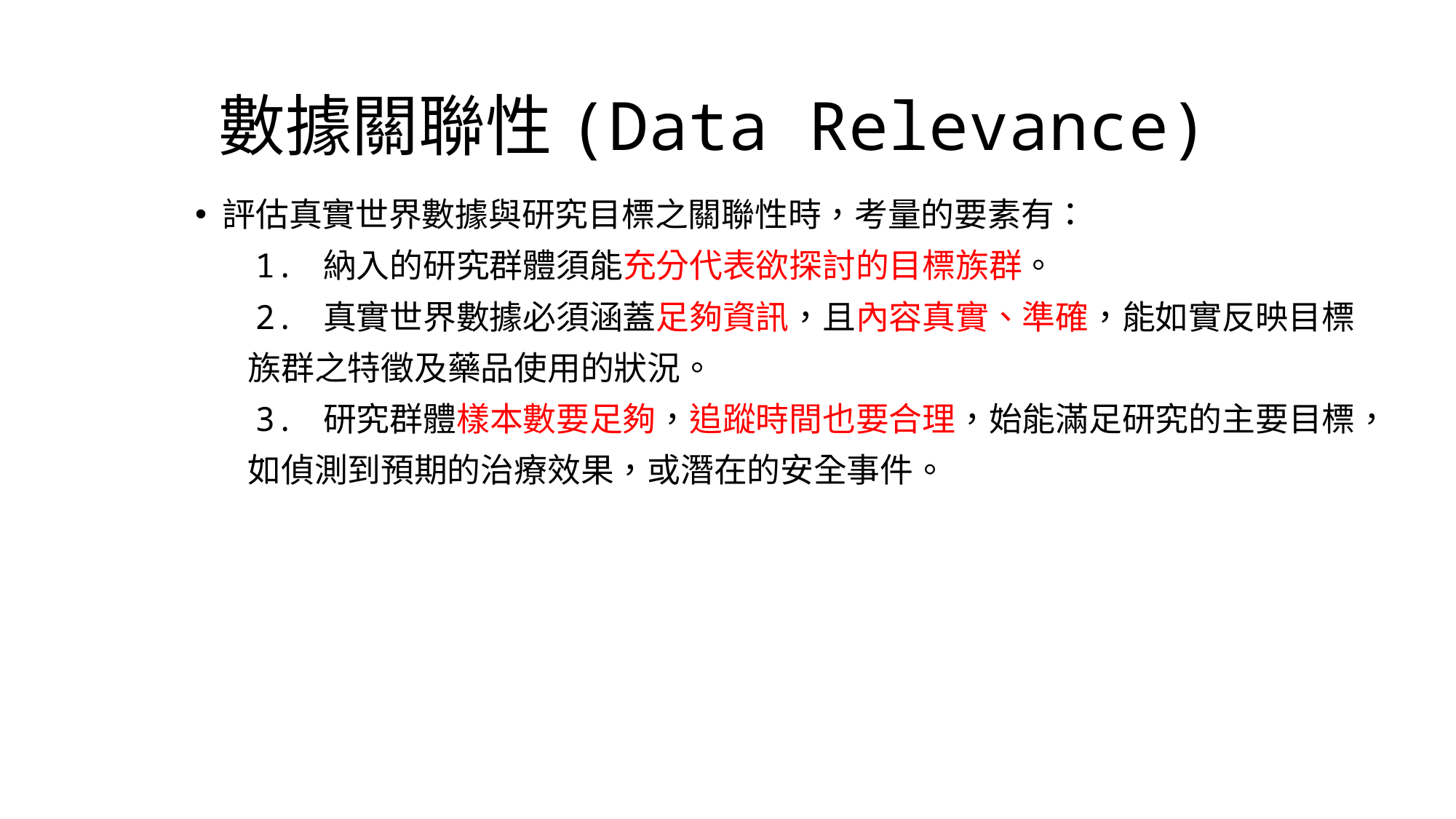

# 數據關聯性(Data Relevance)
評估真實世界數據與研究目標之關聯性時，考量的要素有：
   1. 納入的研究群體須能充分代表欲探討的目標族群。
   2. 真實世界數據必須涵蓋足夠資訊，且內容真實、準確，能如實反映目標
      族群之特徵及藥品使用的狀況。
   3. 研究群體樣本數要足夠，追蹤時間也要合理，始能滿足研究的主要目標，
      如偵測到預期的治療效果，或潛在的安全事件。